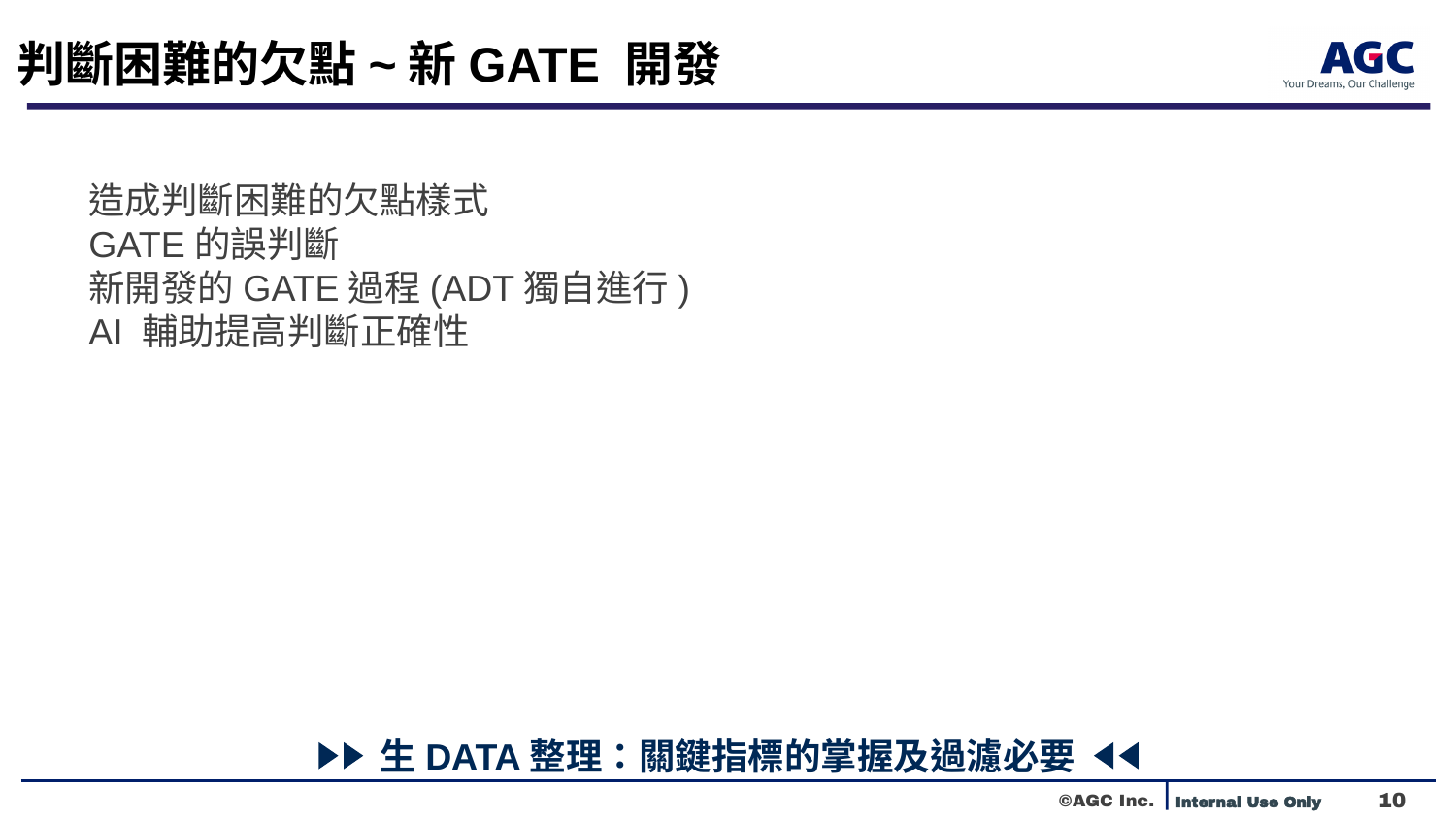

判斷困難的欠點~新GATE 開發
造成判斷困難的欠點樣式
GATE的誤判斷
新開發的GATE過程(ADT獨自進行)
AI 輔助提高判斷正確性

生DATA整理：關鍵指標的掌握及過濾必要